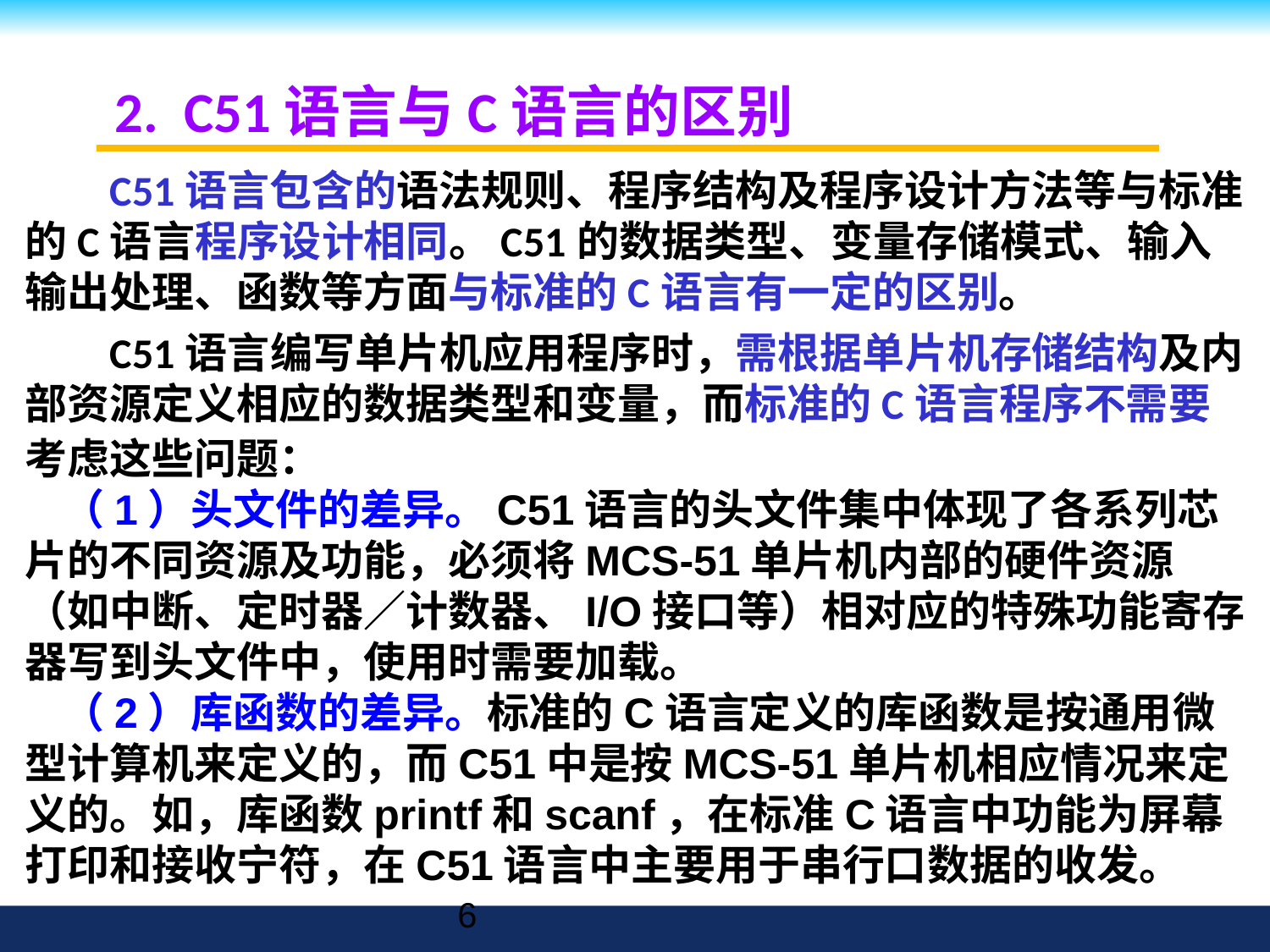

2.  C51语言与C语言的区别
C51语言包含的语法规则、程序结构及程序设计方法等与标准的C语言程序设计相同。C51的数据类型、变量存储模式、输入输出处理、函数等方面与标准的C语言有一定的区别。
C51语言编写单片机应用程序时，需根据单片机存储结构及内部资源定义相应的数据类型和变量，而标准的C语言程序不需要考虑这些问题：
（1）头文件的差异。C51语言的头文件集中体现了各系列芯片的不同资源及功能，必须将MCS-51单片机内部的硬件资源（如中断、定时器／计数器、I/O接口等）相对应的特殊功能寄存器写到头文件中，使用时需要加载。
（2）库函数的差异。标准的C语言定义的库函数是按通用微型计算机来定义的，而C51中是按MCS-51单片机相应情况来定义的。如，库函数printf和scanf，在标准C语言中功能为屏幕打印和接收宁符，在C51语言中主要用于串行口数据的收发。
6